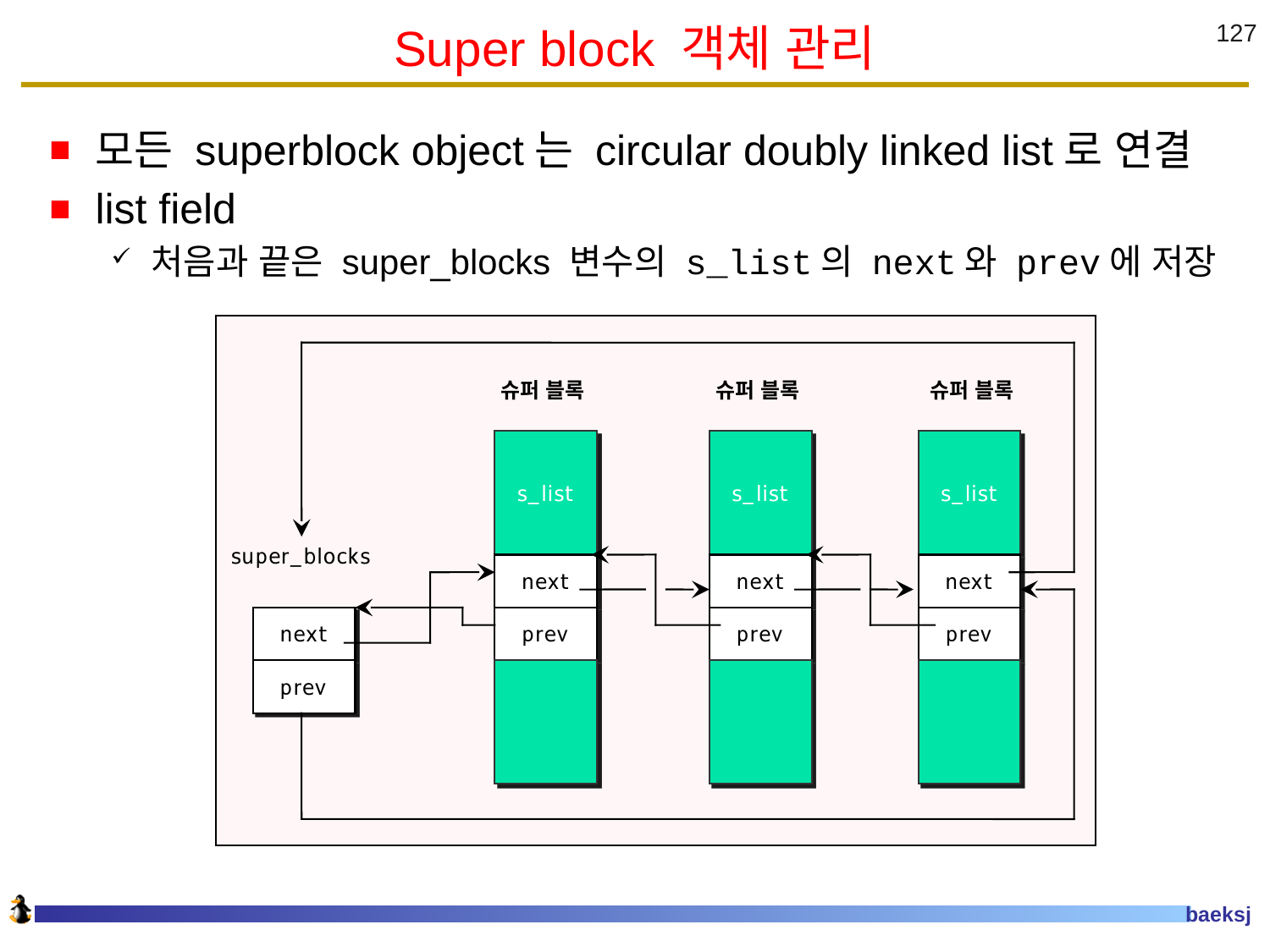

# Super block 객체 관리
127
모든 superblock object는 circular doubly linked list로 연결
list field
처음과 끝은 super_blocks 변수의 s_list의 next와 prev에 저장

슈퍼 블록
슈퍼 블록
슈퍼 블록
s_list
s_list
s_list
super_blocks
next

next

next

next

prev
prev
prev

prev